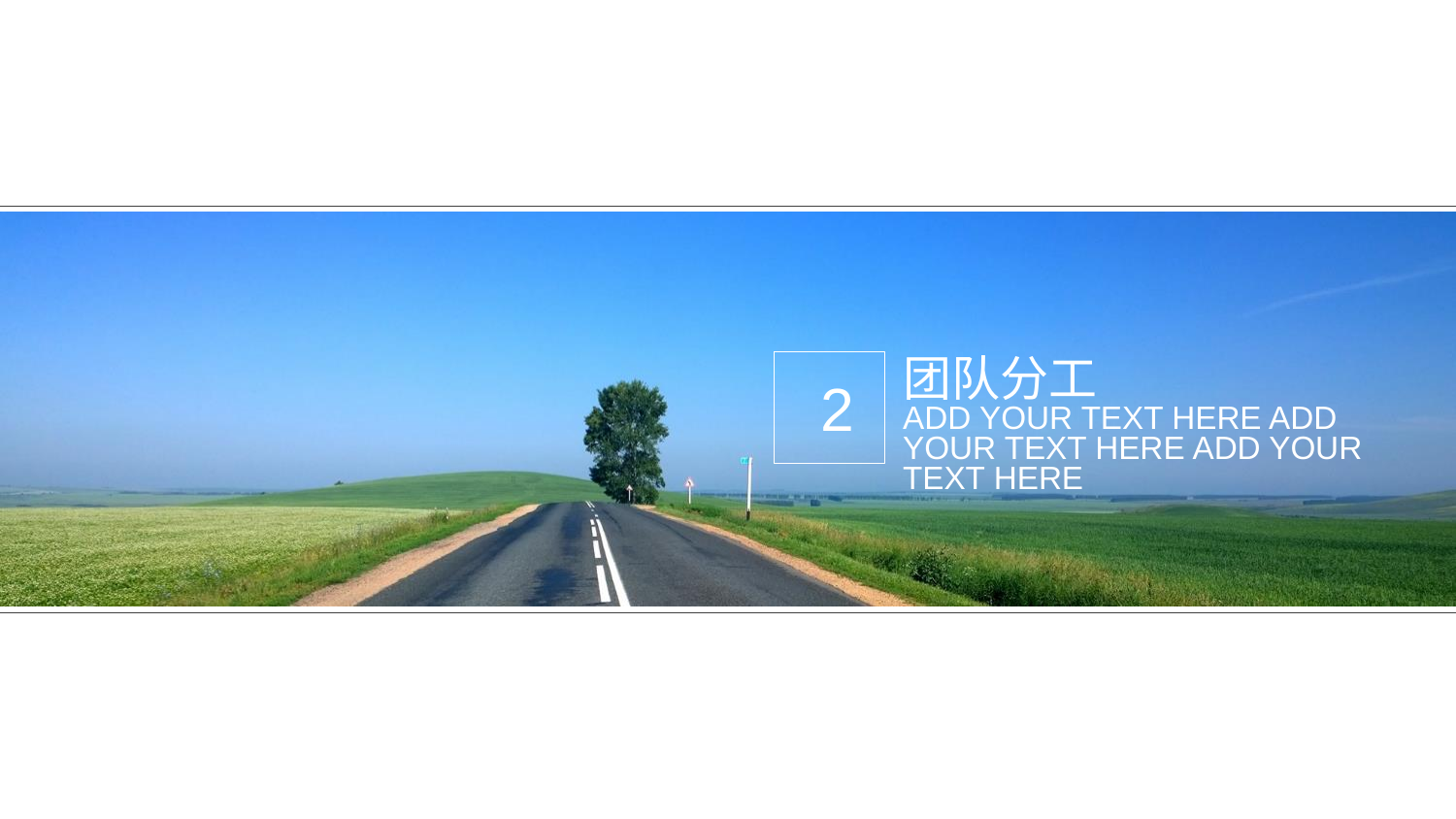

团队分工

 2
ADD YOUR TEXT HERE ADD YOUR TEXT HERE ADD YOUR TEXT HERE